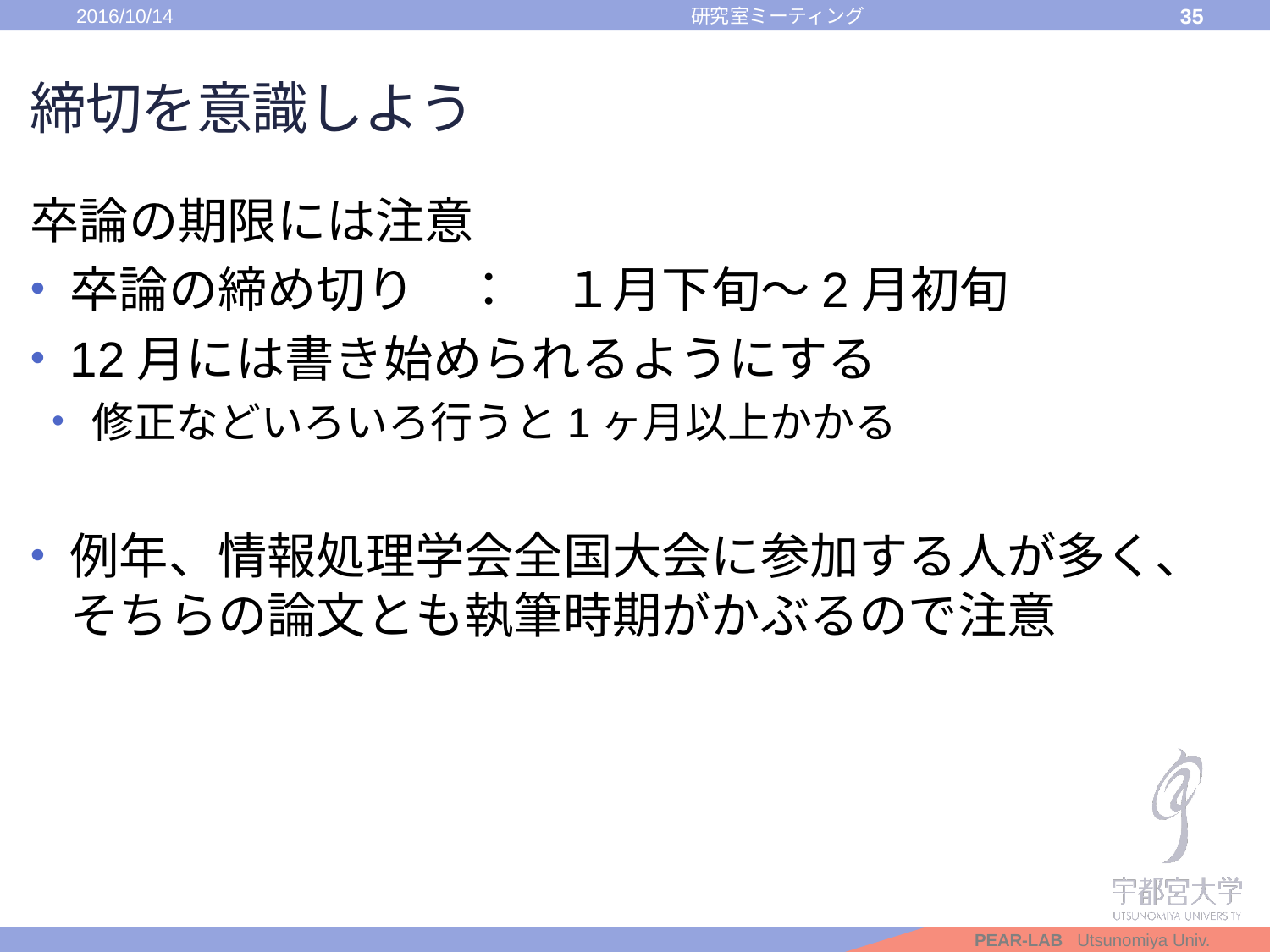

2016/10/14
35
研究室ミーティング
# 締切を意識しよう
卒論の期限には注意
卒論の締め切り　：　１月下旬～2月初旬
12月には書き始められるようにする
修正などいろいろ行うと1ヶ月以上かかる

例年、情報処理学会全国大会に参加する人が多く、そちらの論文とも執筆時期がかぶるので注意